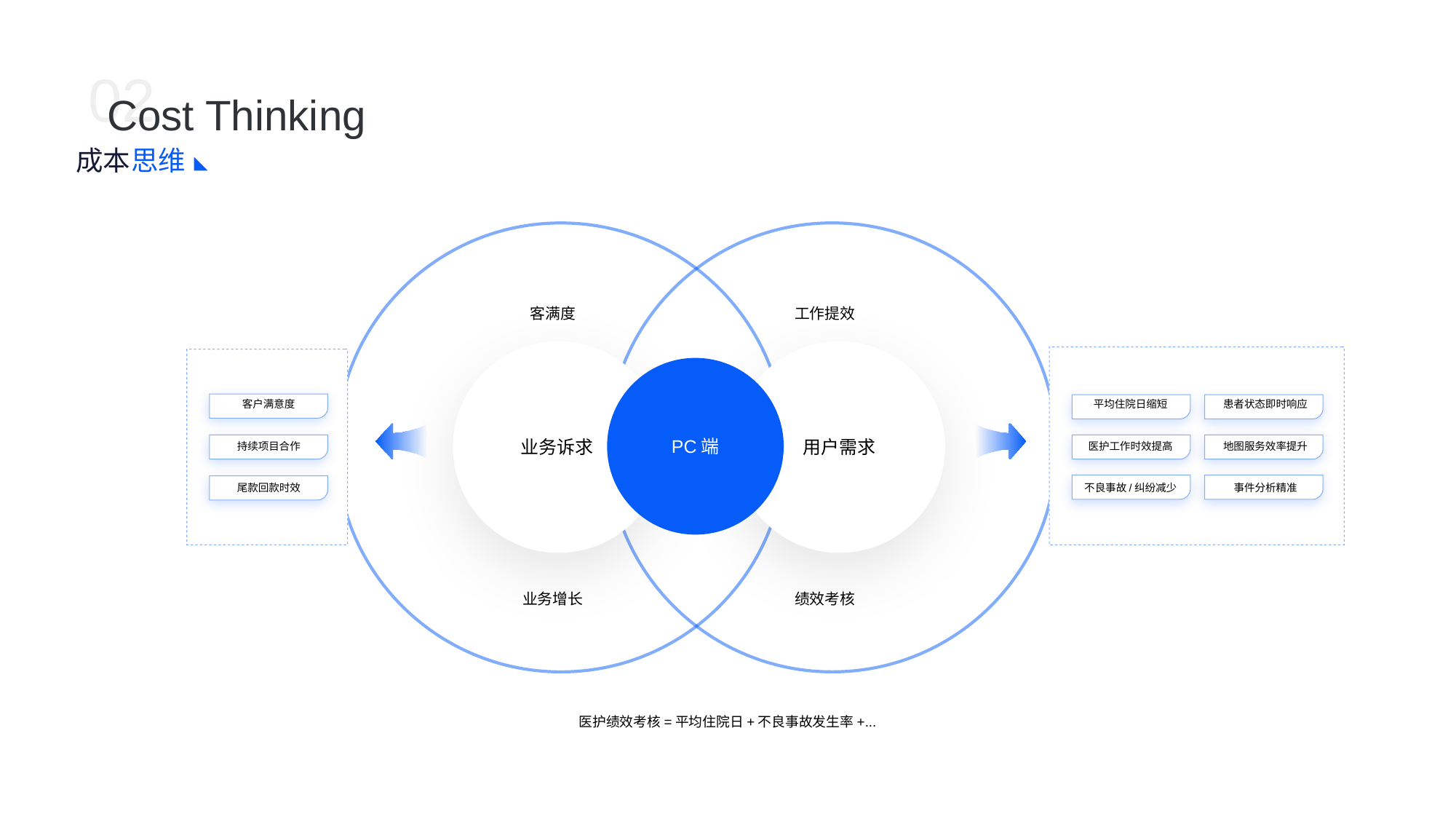

02
Cost Thinking
成本
思维

客满度
工作提效

客户满意度
平均住院日缩短
患者状态即时响应

PC端
业务诉求
用户需求
持续项目合作
医护工作时效提高
地图服务效率提升

尾款回款时效
不良事故/纠纷减少
事件分析精准
业务增长
绩效考核
医护绩效考核=平均住院日+不良事故发生率+...